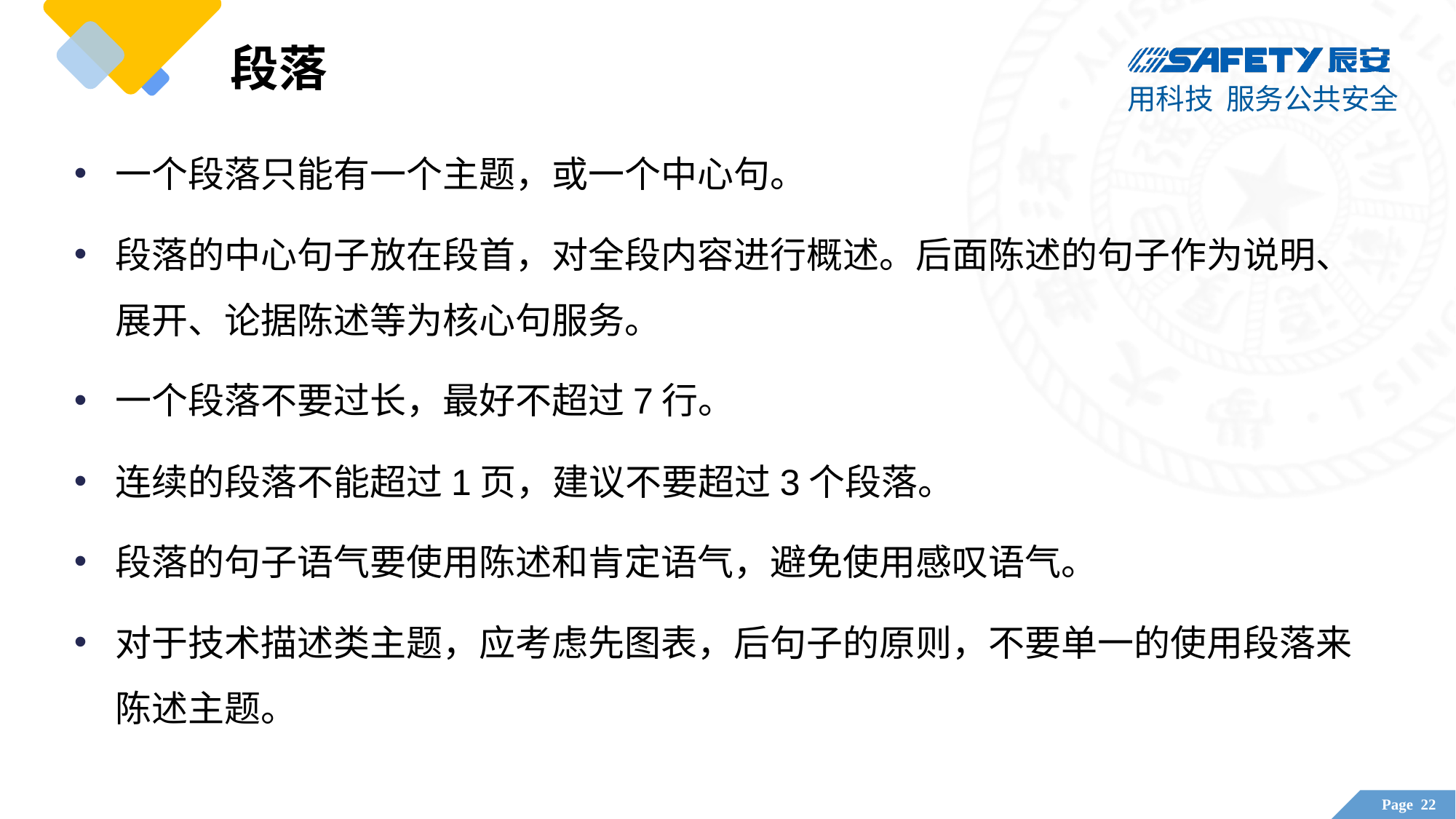

# 段落
一个段落只能有一个主题，或一个中心句。
段落的中心句子放在段首，对全段内容进行概述。后面陈述的句子作为说明、展开、论据陈述等为核心句服务。
一个段落不要过长，最好不超过7行。
连续的段落不能超过1页，建议不要超过3个段落。
段落的句子语气要使用陈述和肯定语气，避免使用感叹语气。
对于技术描述类主题，应考虑先图表，后句子的原则，不要单一的使用段落来陈述主题。